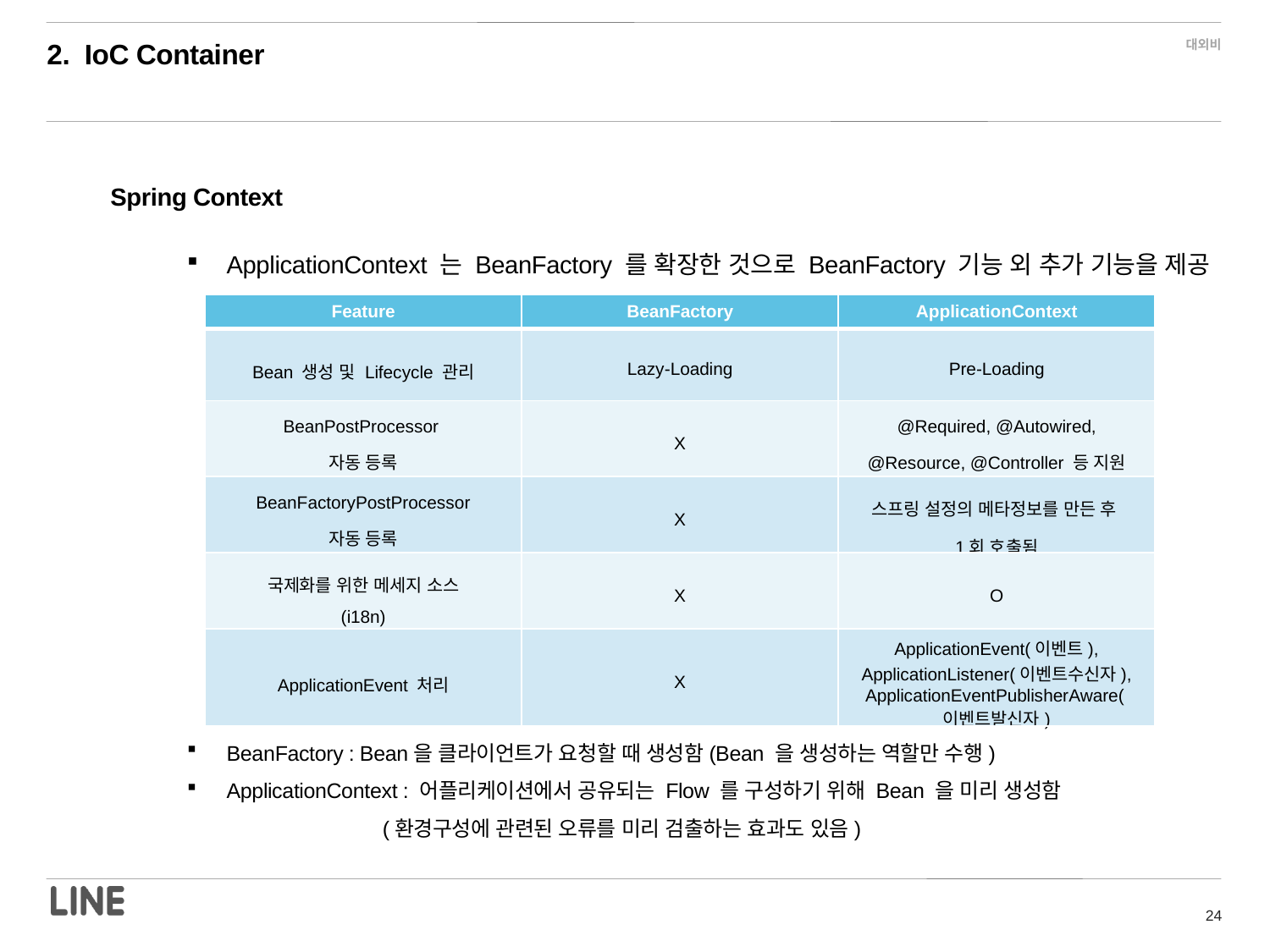

2.  IoC Container
Spring Context
ApplicationContext 는 BeanFactory 를 확장한 것으로 BeanFactory 기능 외 추가 기능을 제공
| Feature | BeanFactory | ApplicationContext |
| --- | --- | --- |
| Bean 생성 및 Lifecycle 관리 | Lazy-Loading | Pre-Loading |
| BeanPostProcessor 자동 등록 | X | @Required, @Autowired, @Resource, @Controller 등 지원 |
| BeanFactoryPostProcessor 자동 등록 | X | 스프링 설정의 메타정보를 만든 후 1회 호출됨 |
| 국제화를 위한 메세지 소스 (i18n) | X | O |
| ApplicationEvent 처리 | X | ApplicationEvent(이벤트), ApplicationListener(이벤트수신자), ApplicationEventPublisherAware(이벤트발신자) |
BeanFactory : Bean을 클라이언트가 요청할 때 생성함(Bean 을 생성하는 역할만 수행)
ApplicationContext : 어플리케이션에서 공유되는 Flow 를 구성하기 위해 Bean 을 미리 생성함
                           (환경구성에 관련된 오류를 미리 검출하는 효과도 있음)